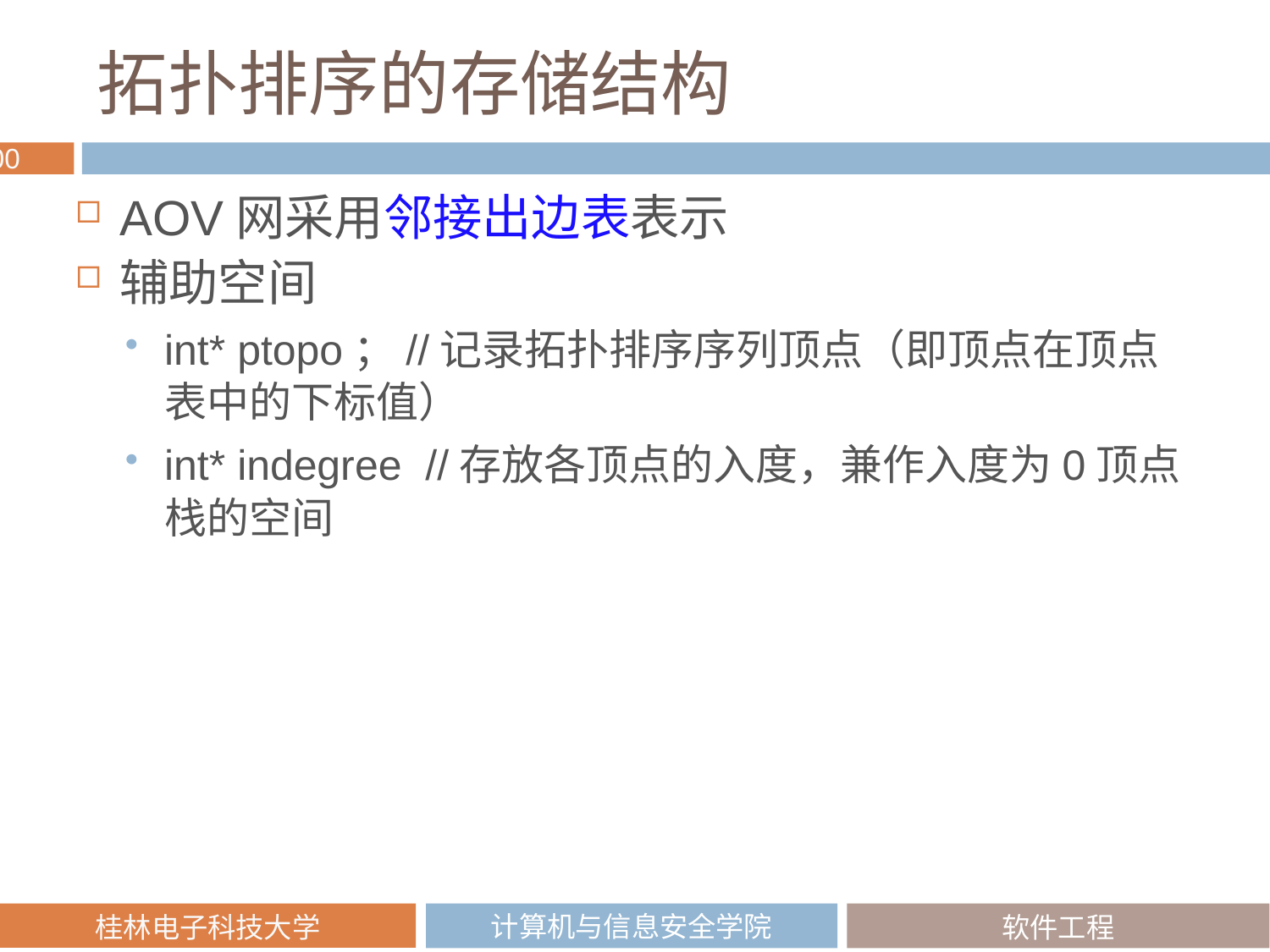

# 拓扑排序的存储结构
AOV网采用邻接出边表表示
辅助空间
int* ptopo；//记录拓扑排序序列顶点（即顶点在顶点表中的下标值）
int* indegree  //存放各顶点的入度，兼作入度为0顶点栈的空间